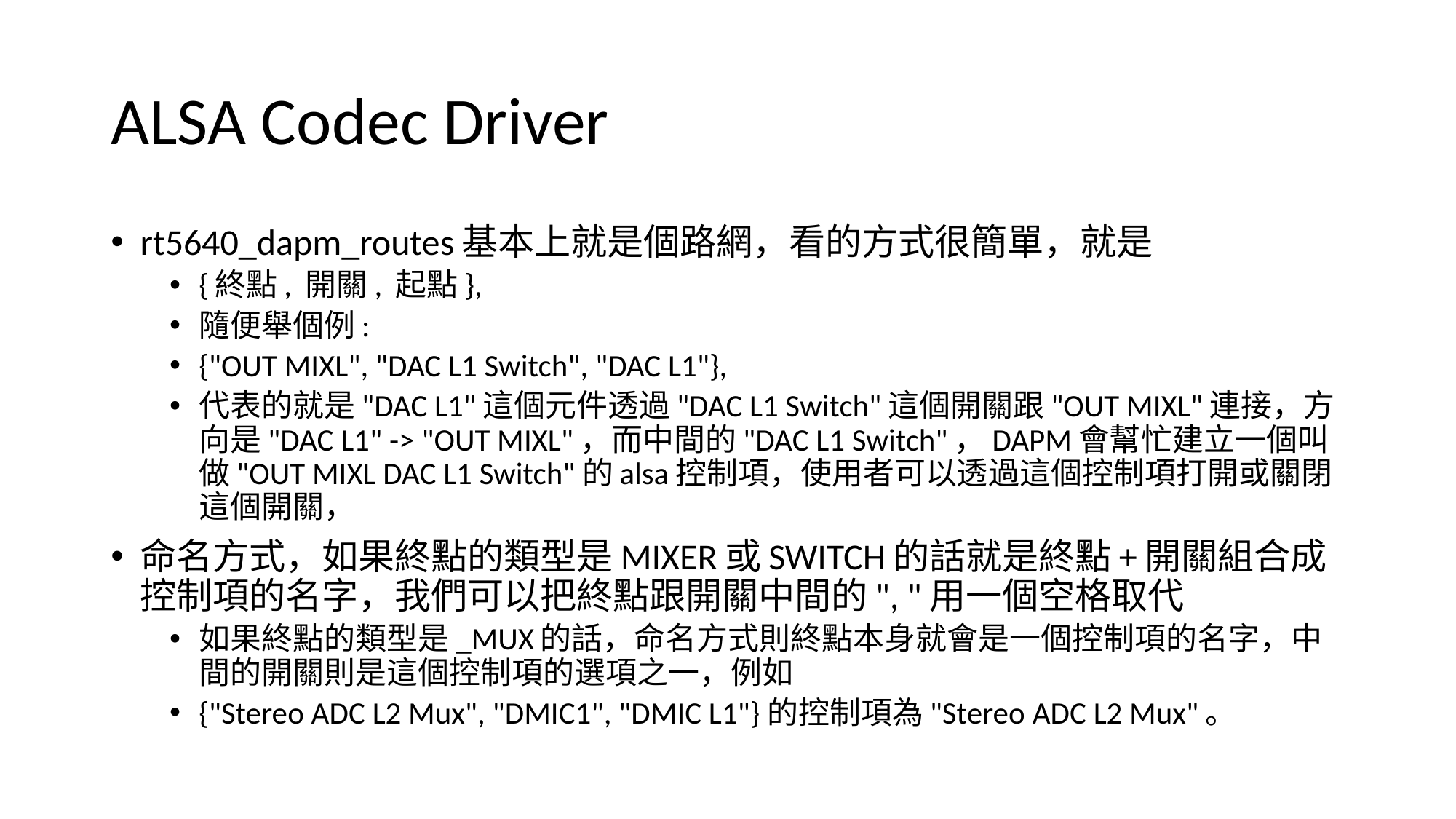

# ALSA Codec Driver
rt5640_dapm_routes基本上就是個路網，看的方式很簡單，就是
{終點, 開關, 起點},
隨便舉個例:
{"OUT MIXL", "DAC L1 Switch", "DAC L1"},
代表的就是"DAC L1"這個元件透過"DAC L1 Switch"這個開關跟"OUT MIXL"連接，方向是"DAC L1" -> "OUT MIXL"，而中間的"DAC L1 Switch"，DAPM會幫忙建立一個叫做"OUT MIXL DAC L1 Switch"的alsa控制項，使用者可以透過這個控制項打開或關閉這個開關，
命名方式，如果終點的類型是MIXER或SWITCH的話就是終點+開關組合成控制項的名字，我們可以把終點跟開關中間的", "用一個空格取代
如果終點的類型是_MUX的話，命名方式則終點本身就會是一個控制項的名字，中間的開關則是這個控制項的選項之一，例如
{"Stereo ADC L2 Mux", "DMIC1", "DMIC L1"}的控制項為"Stereo ADC L2 Mux"。